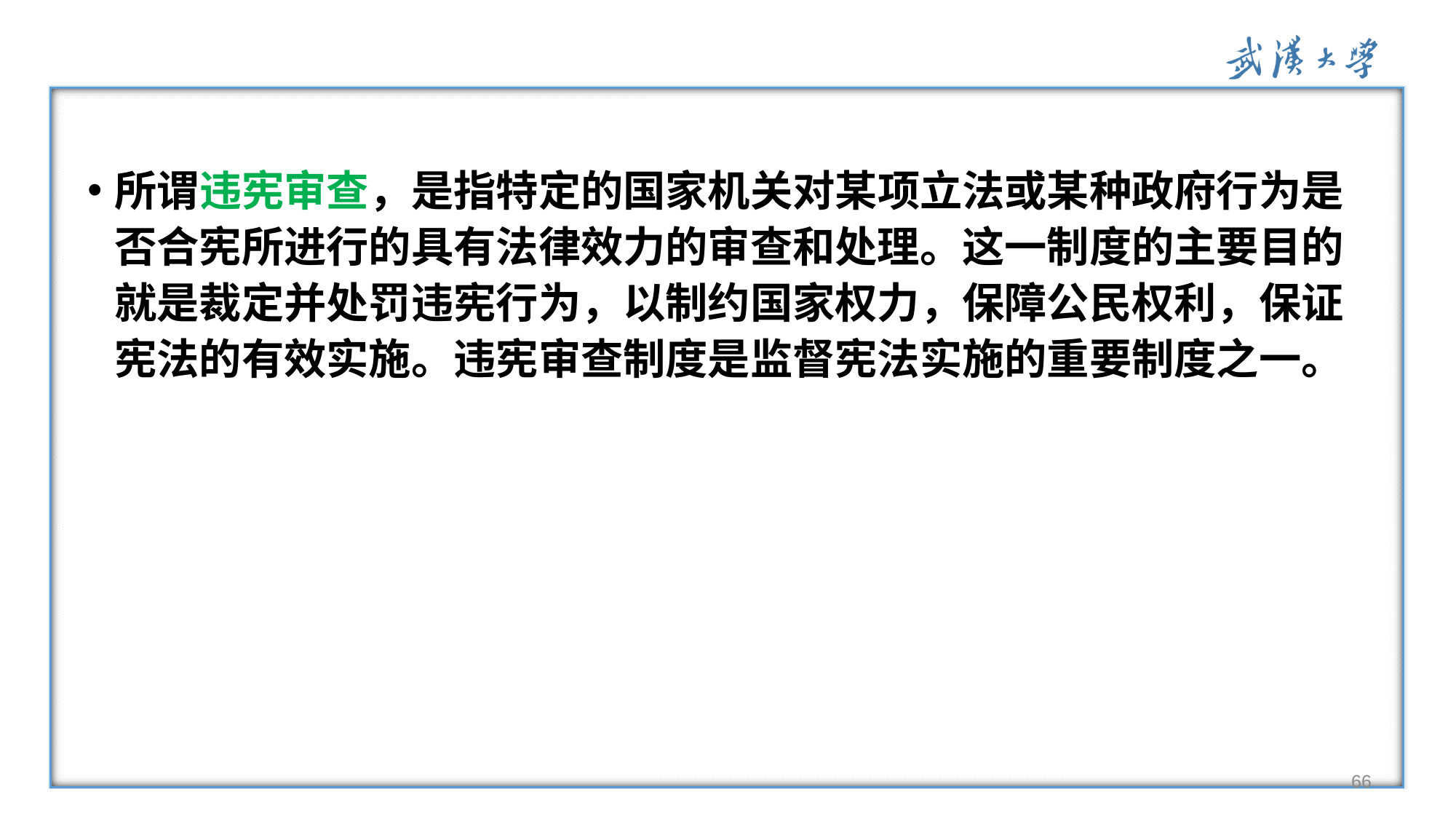

所谓违宪审查，是指特定的国家机关对某项立法或某种政府行为是否合宪所进行的具有法律效力的审查和处理。这一制度的主要目的就是裁定并处罚违宪行为，以制约国家权力，保障公民权利，保证宪法的有效实施。违宪审查制度是监督宪法实施的重要制度之一。
66